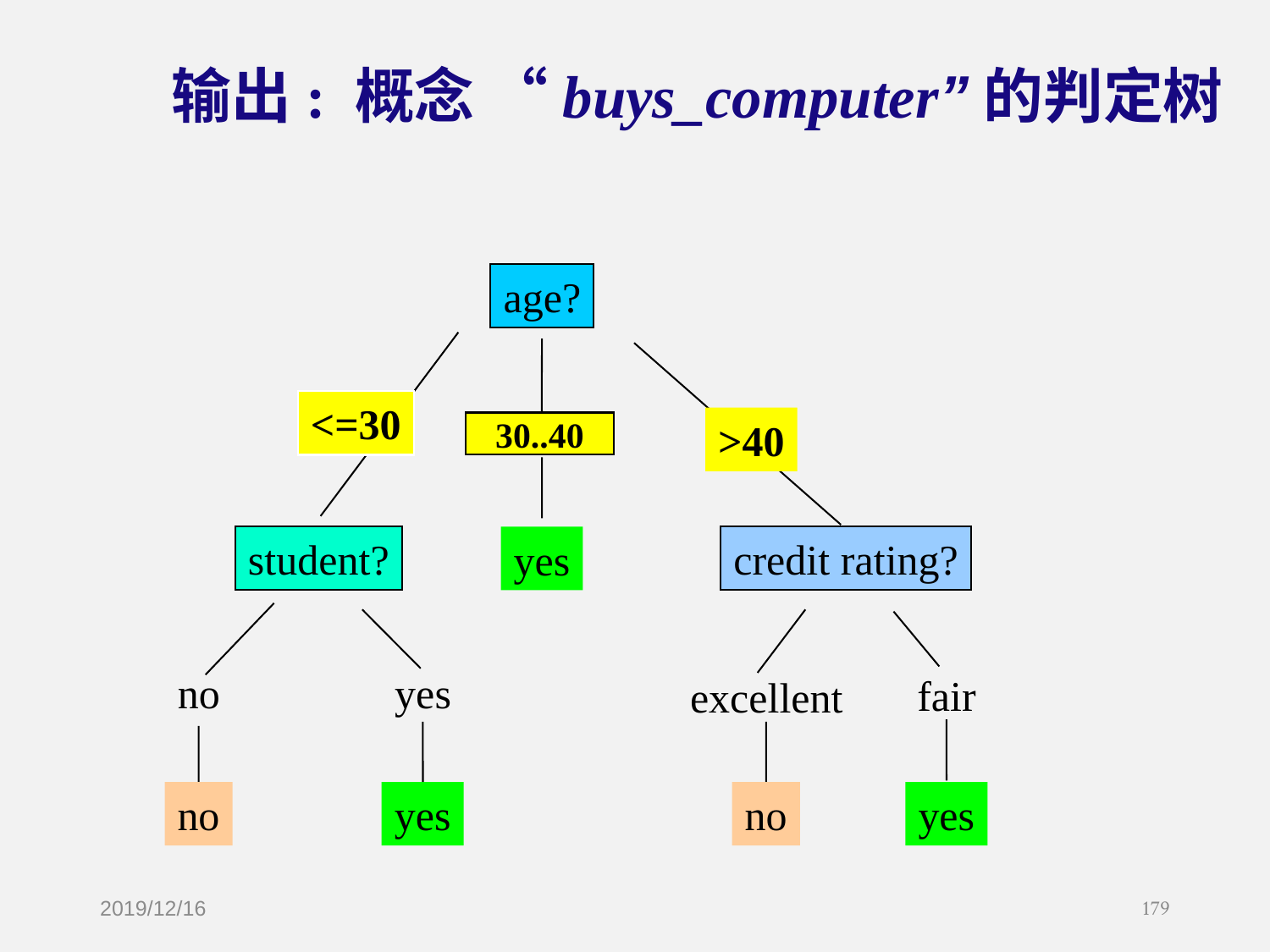

# 输出: 概念 “buys_computer”的判定树
age?

<=30
overcast
>40
30..40

student?
credit rating?
yes

no
yes
fair
excellent

no
yes
no
yes
2019/12/16
179